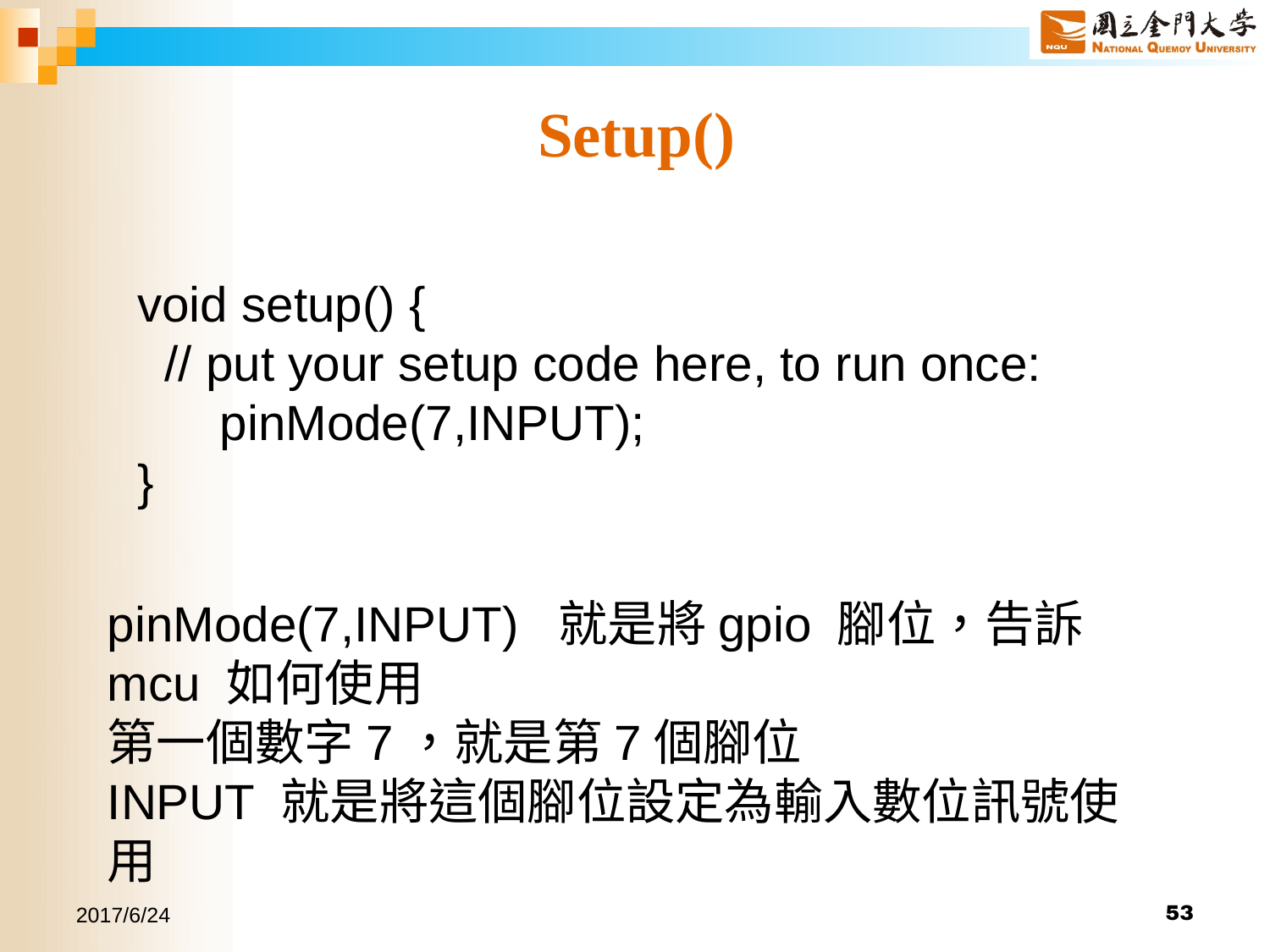

Setup()
void setup() {
  // put your setup code here, to run once:
      pinMode(7,INPUT);
}
pinMode(7,INPUT)  就是將gpio 腳位，告訴mcu 如何使用
第一個數字7，就是第7個腳位
INPUT 就是將這個腳位設定為輸入數位訊號使用
2017/6/24
53